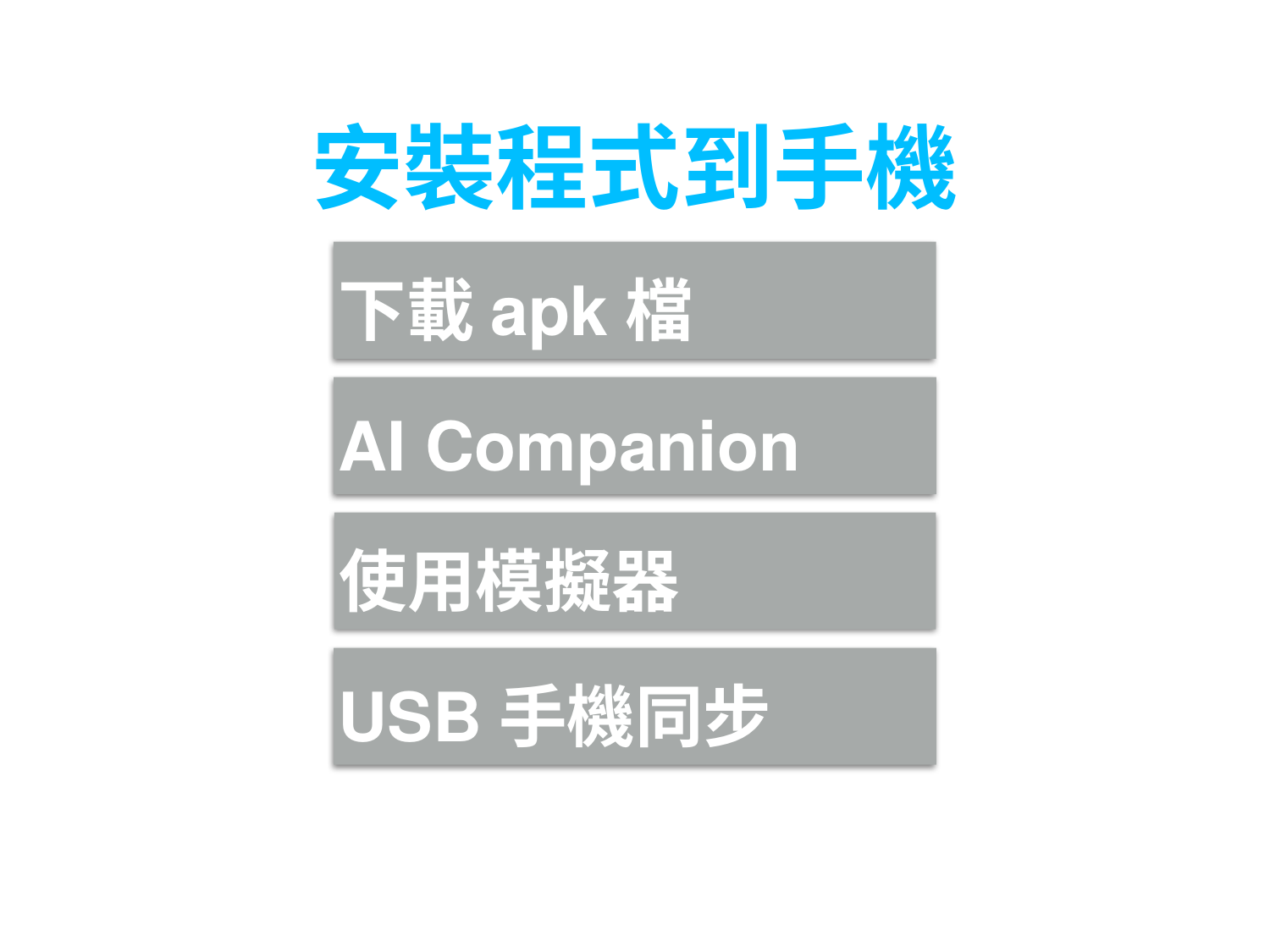

# 安裝程式到手機
下載apk檔
AI Companion
使用模擬器
USB手機同步